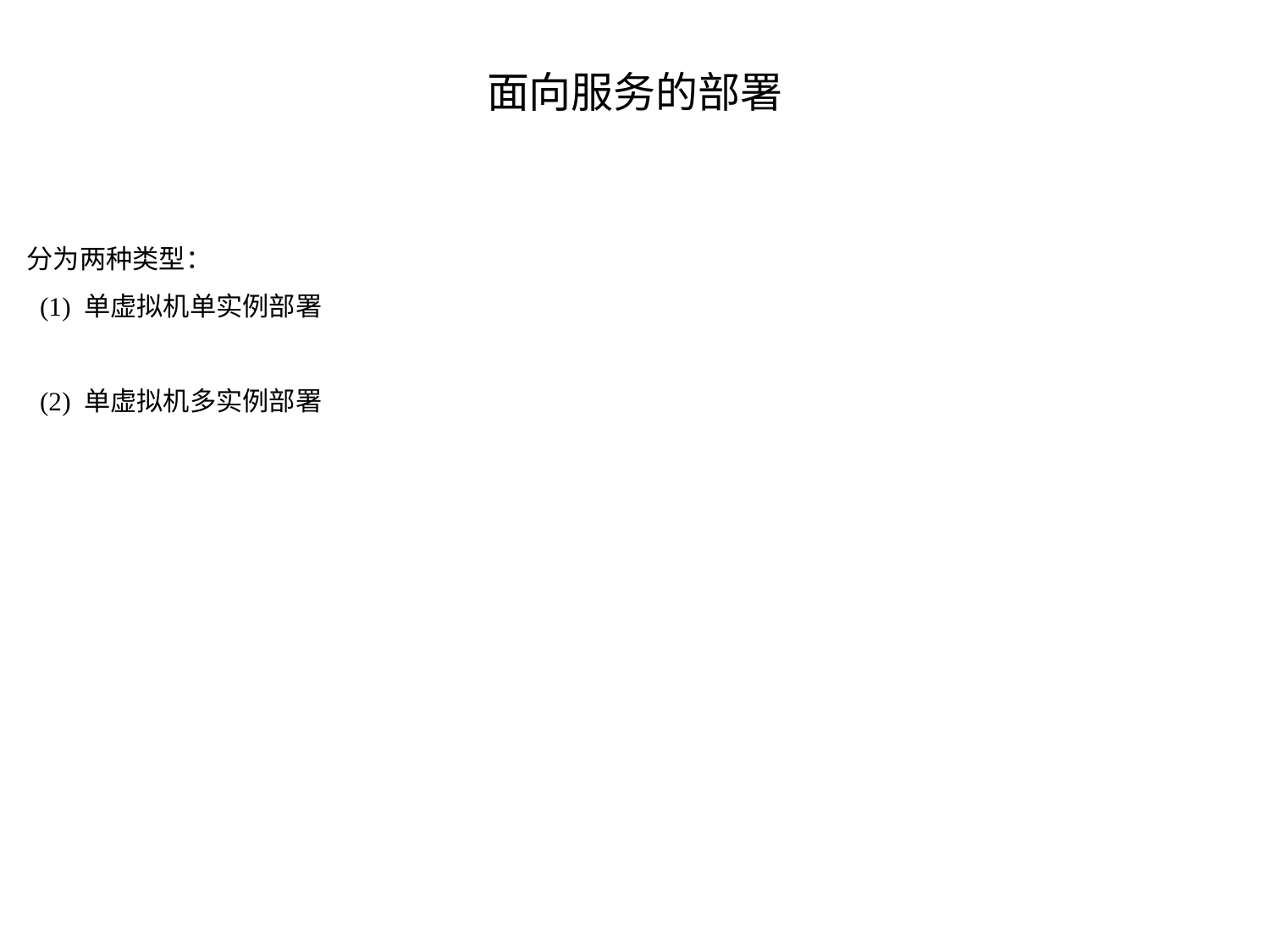

# 面向服务的部署
分为两种类型：
  (1) 单虚拟机单实例部署

  (2) 单虚拟机多实例部署